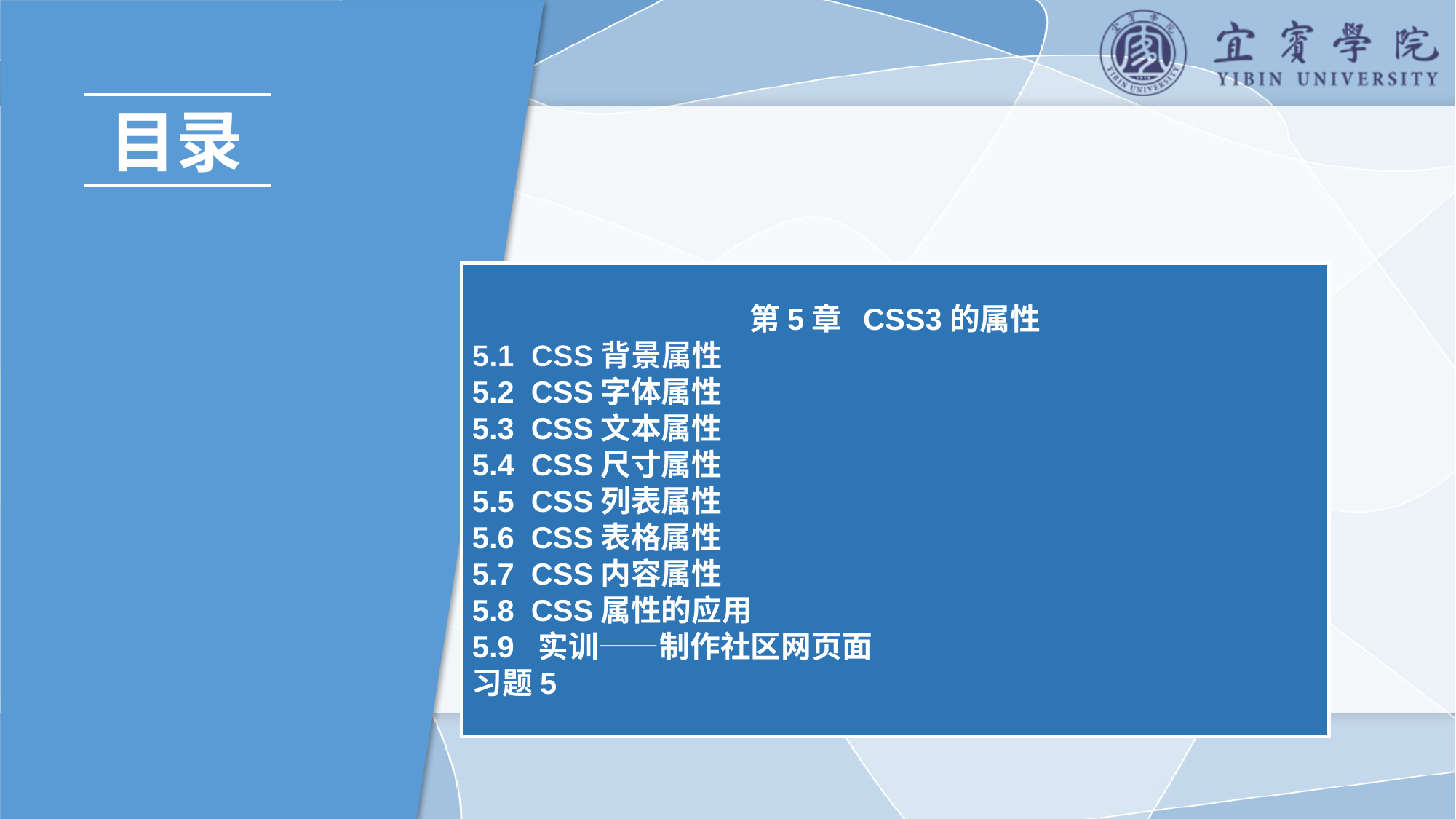

目录

第5章  CSS3的属性
5.1  CSS背景属性
5.2  CSS字体属性
5.3  CSS文本属性
5.4  CSS尺寸属性
5.5  CSS列表属性
5.6  CSS表格属性
5.7  CSS内容属性
5.8  CSS属性的应用
5.9  实训——制作社区网页面
习题5